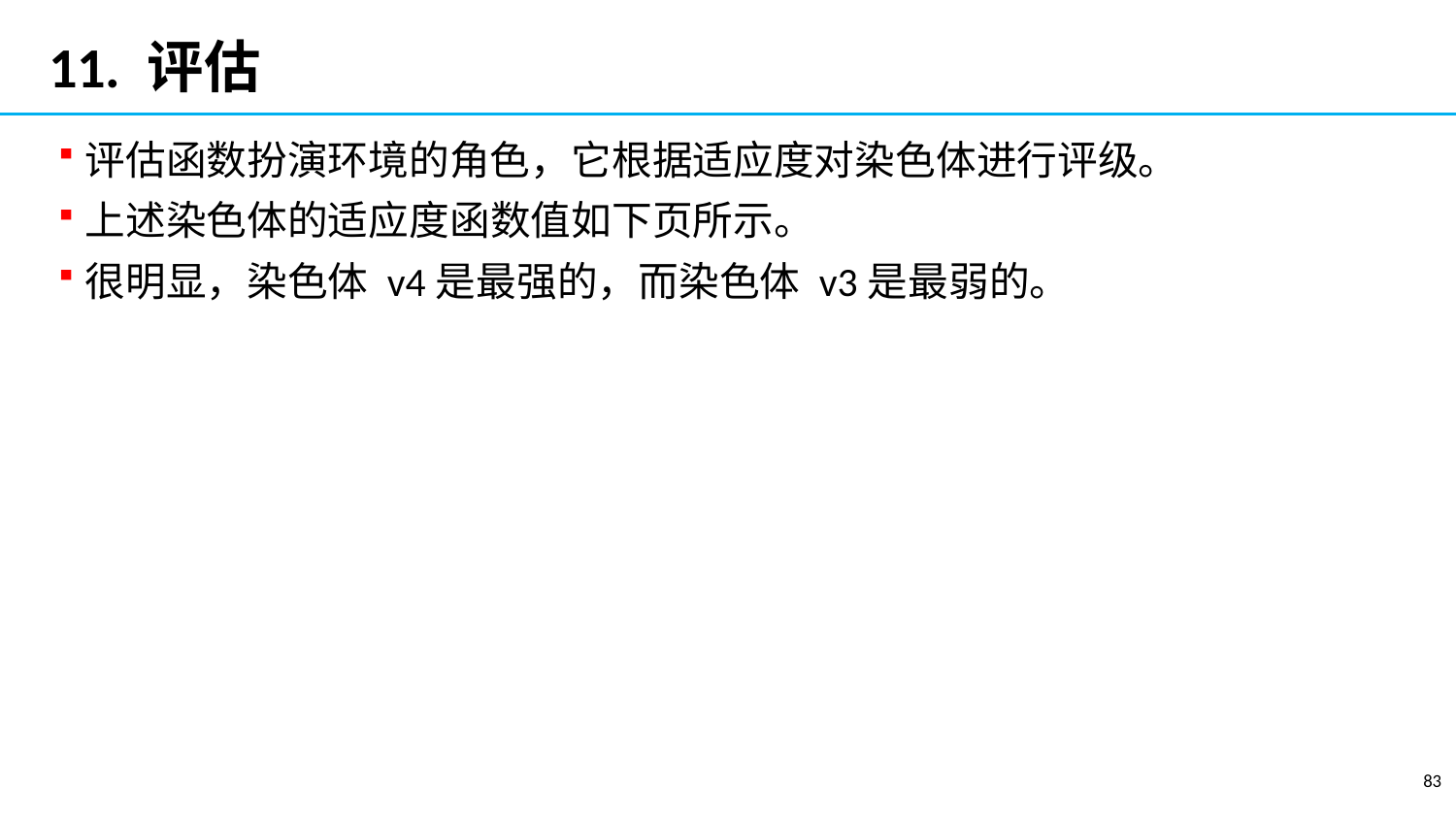

# 11. 评估

评估函数扮演环境的角色，它根据适应度对染色体进行评级。
上述染色体的适应度函数值如下页所示。
很明显，染色体 v4是最强的，而染色体 v3是最弱的。
83